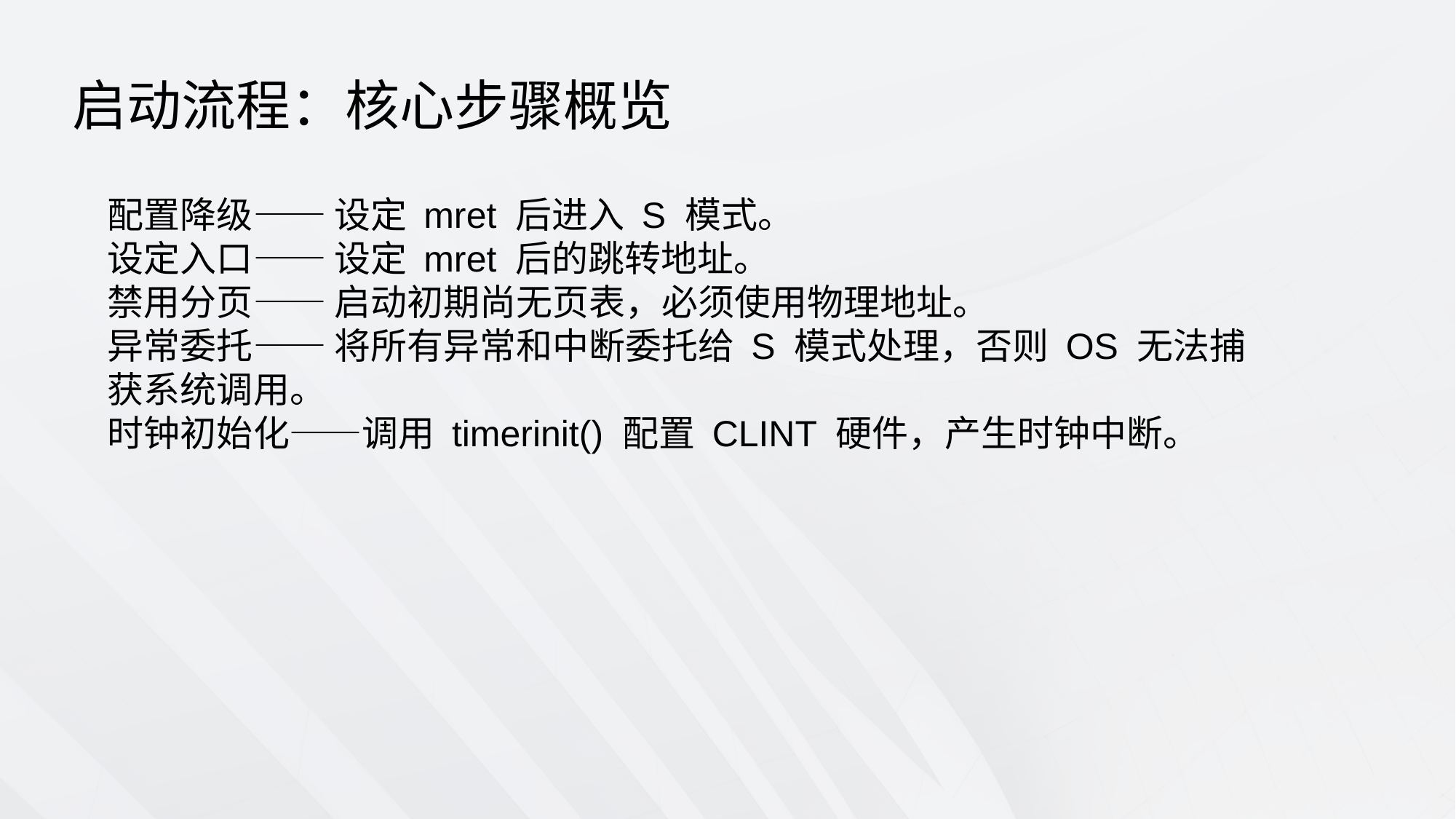

启动流程：核心步骤概览
配置降级—— 设定 mret 后进入 S 模式。
设定入口—— 设定 mret 后的跳转地址。
禁用分页—— 启动初期尚无页表，必须使用物理地址。
异常委托—— 将所有异常和中断委托给 S 模式处理，否则 OS 无法捕获系统调用。
时钟初始化——调用 timerinit() 配置 CLINT 硬件，产生时钟中断。